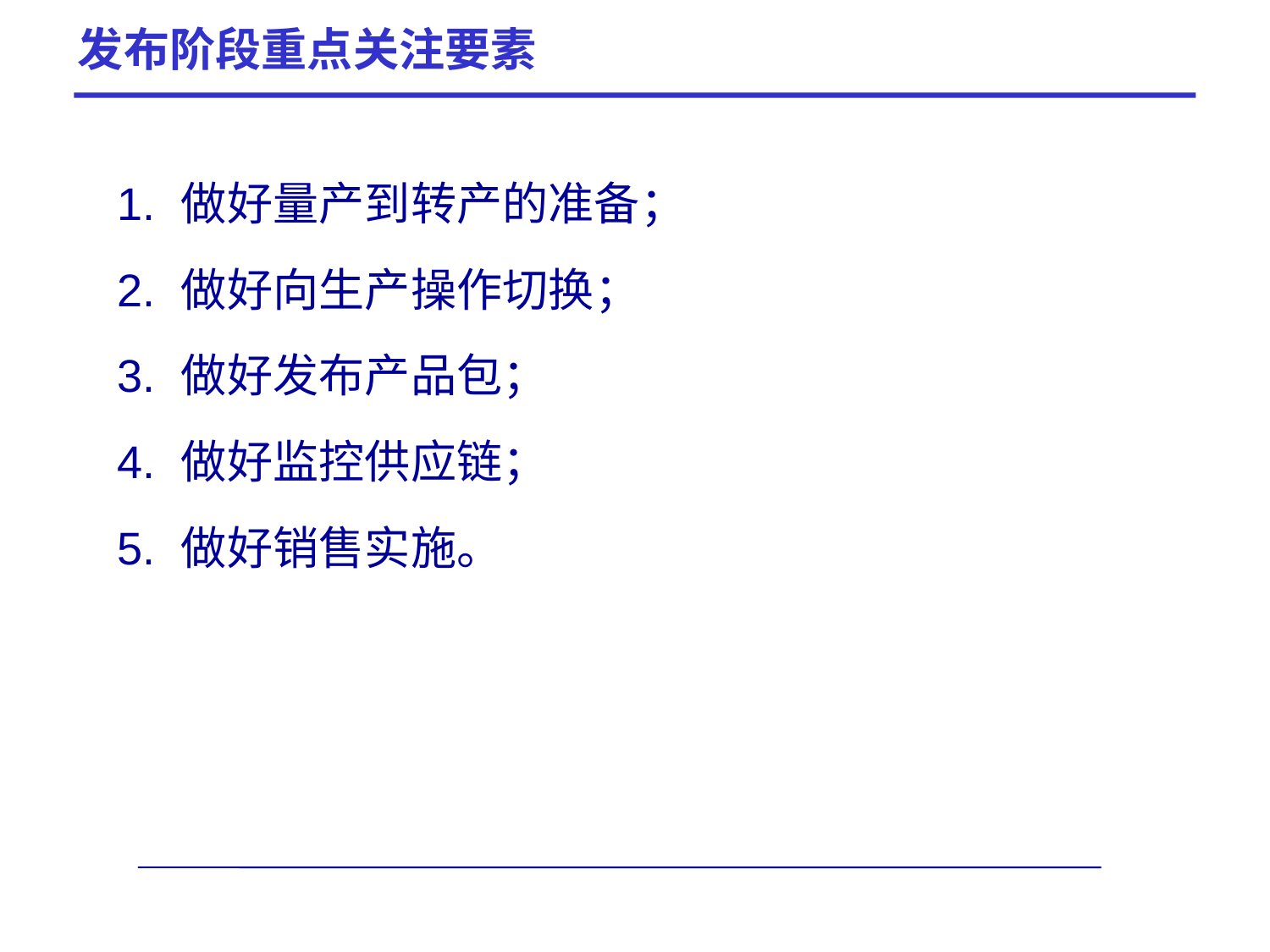

# 发布阶段重点关注要素
做好量产到转产的准备；
做好向生产操作切换；
做好发布产品包；
做好监控供应链；
做好销售实施。